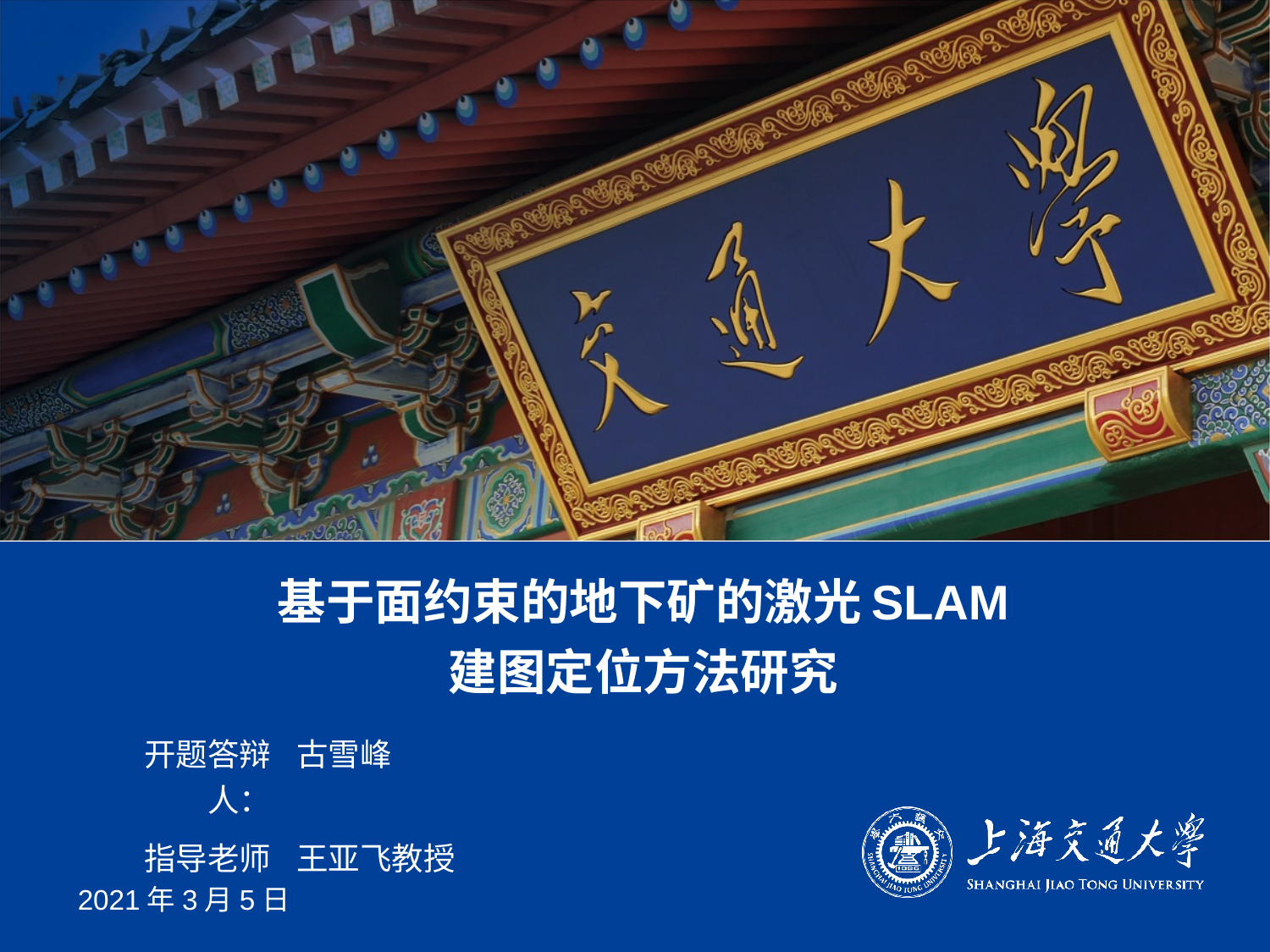

# 基于面约束的地下矿的激光SLAM 建图定位方法研究
| 开题答辩人： | 古雪峰 |
| --- | --- |
| 指导老师 | 王亚飞教授 |
2021年3月5日